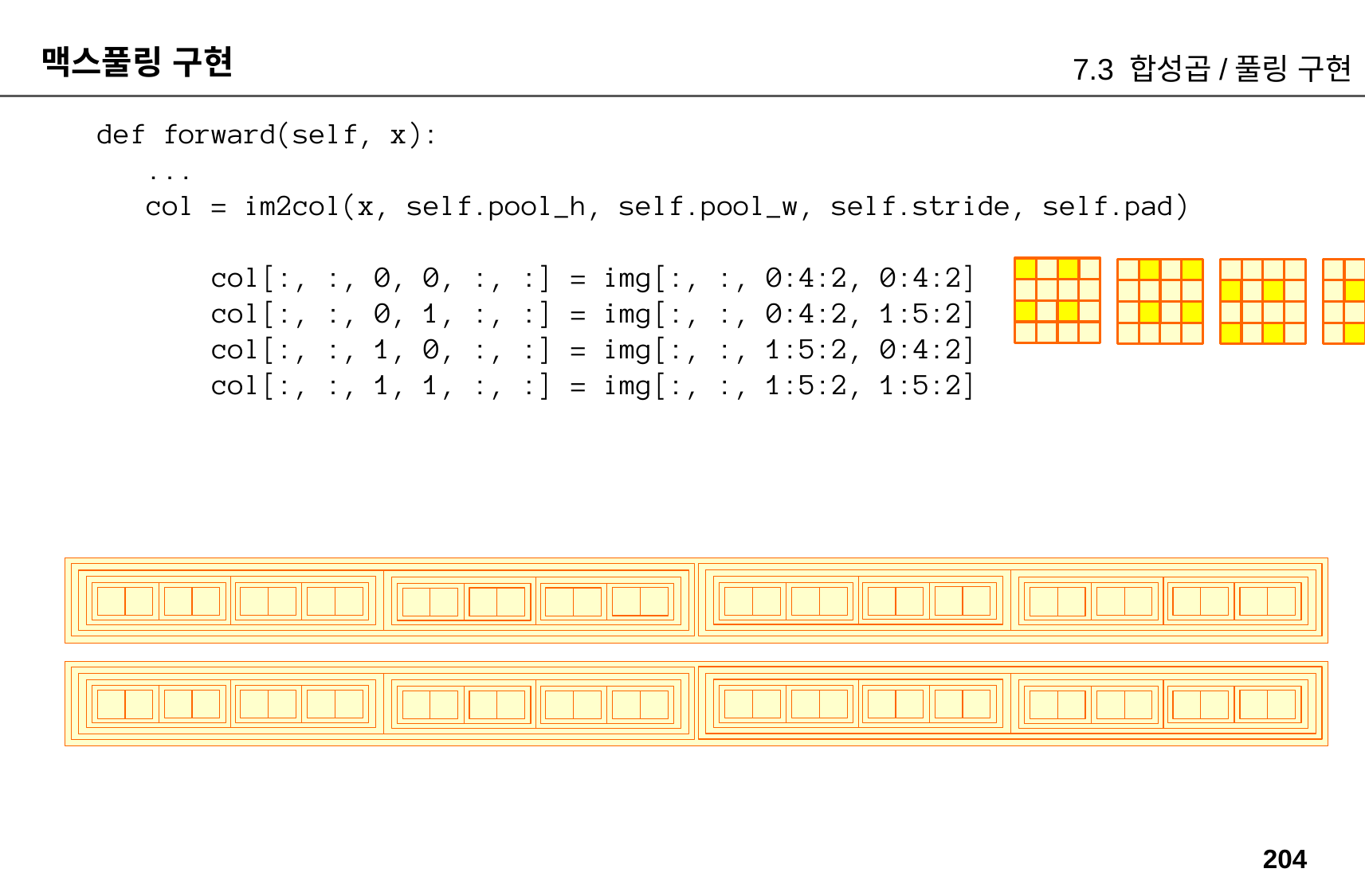

맥스풀링 구현
7.3 합성곱/풀링 구현
     def forward(self, x):
        ...
        col = im2col(x, self.pool_h, self.pool_w, self.stride, self.pad)

            col[:, :, 0, 0, :, :] = img[:, :, 0:4:2, 0:4:2]
            col[:, :, 0, 1, :, :] = img[:, :, 0:4:2, 1:5:2]
            col[:, :, 1, 0, :, :] = img[:, :, 1:5:2, 0:4:2]
            col[:, :, 1, 1, :, :] = img[:, :, 1:5:2, 1:5:2]